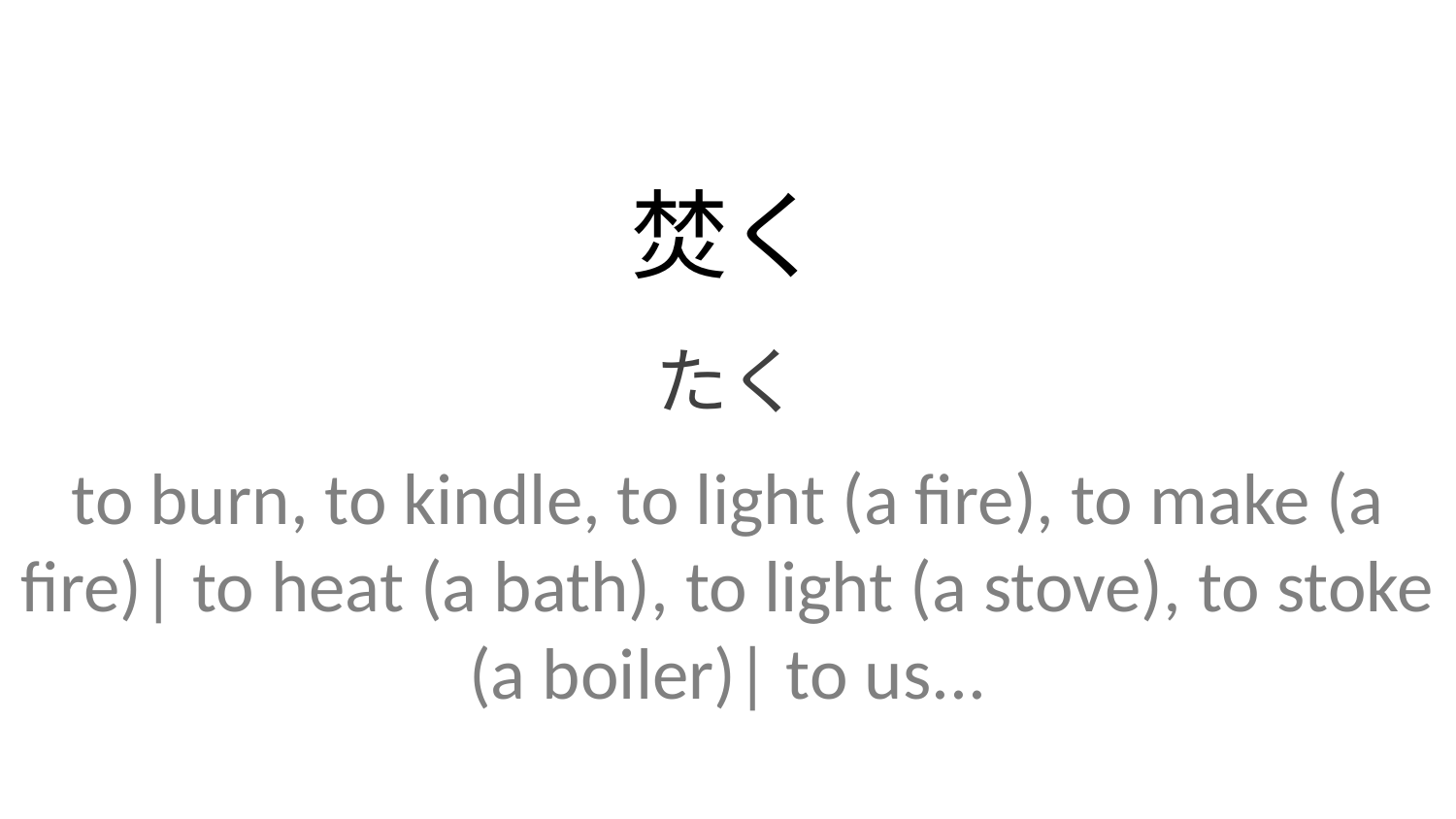

焚く

たく
to burn, to kindle, to light (a fire), to make (a fire)| to heat (a bath), to light (a stove), to stoke (a boiler)| to us...